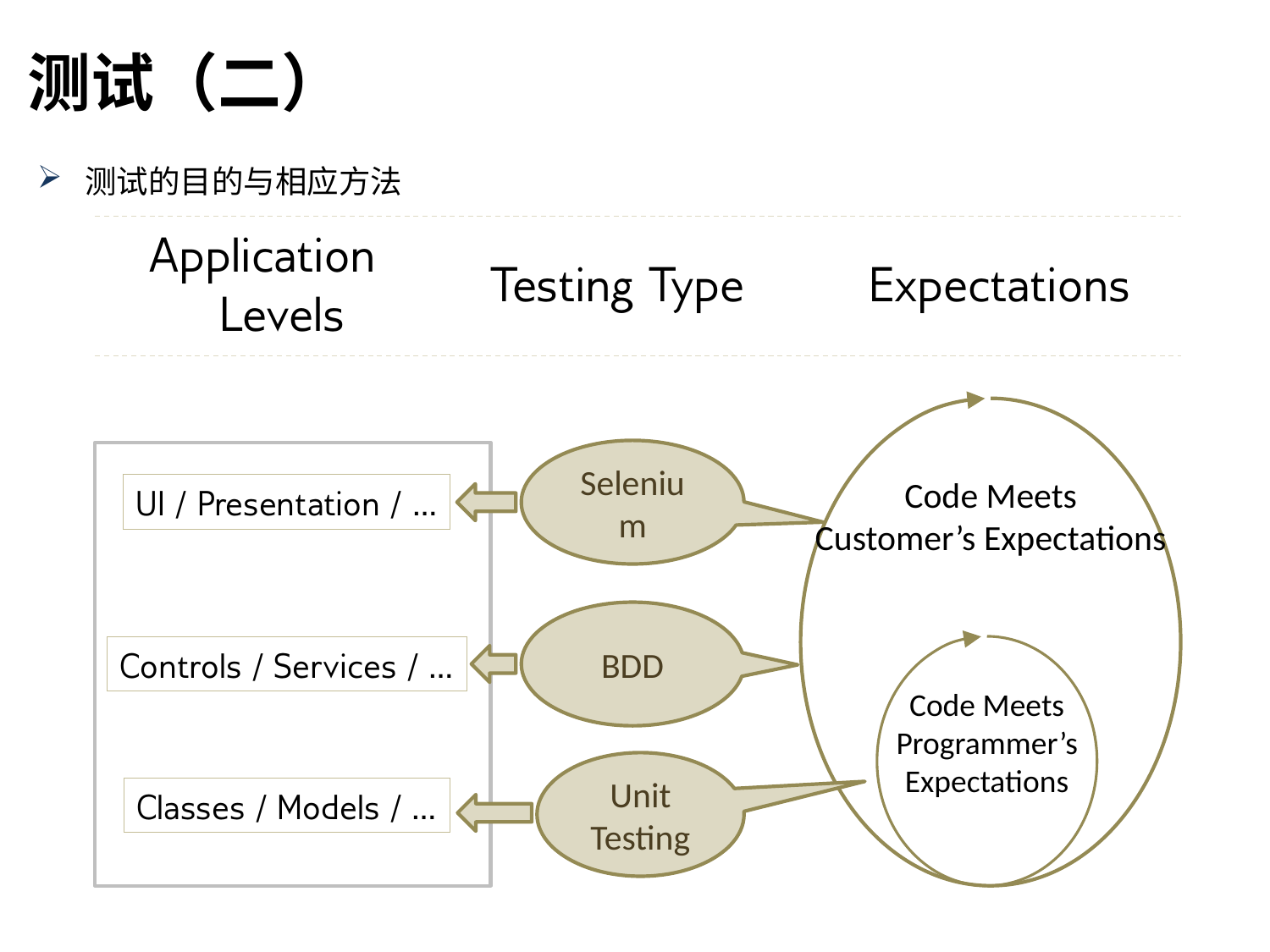

测试（二）
测试的目的与相应方法

Application
Levels
Testing Type
Expectations
Code Meets
Customer’s Expectations

Selenium

UI / Presentation / …

BDD
Controls / Services / …
Code Meets
Programmer’s
Expectations

Unit Testing
Classes / Models / …